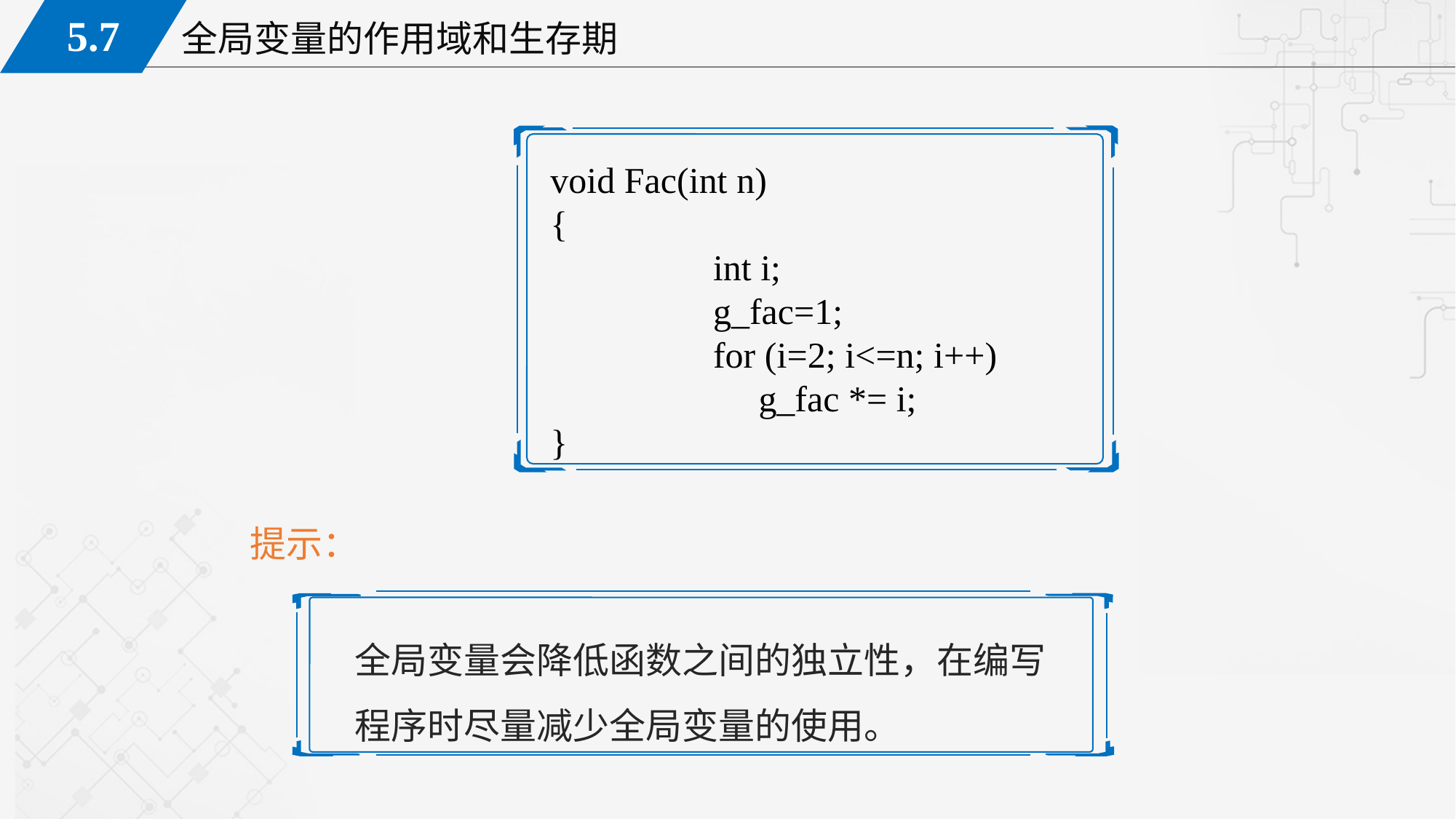

void Fac(int n)
{
		int i;
		g_fac=1;
		for (i=2; i<=n; i++)
		     g_fac *= i;
}
提示：

全局变量会降低函数之间的独立性，在编写程序时尽量减少全局变量的使用。